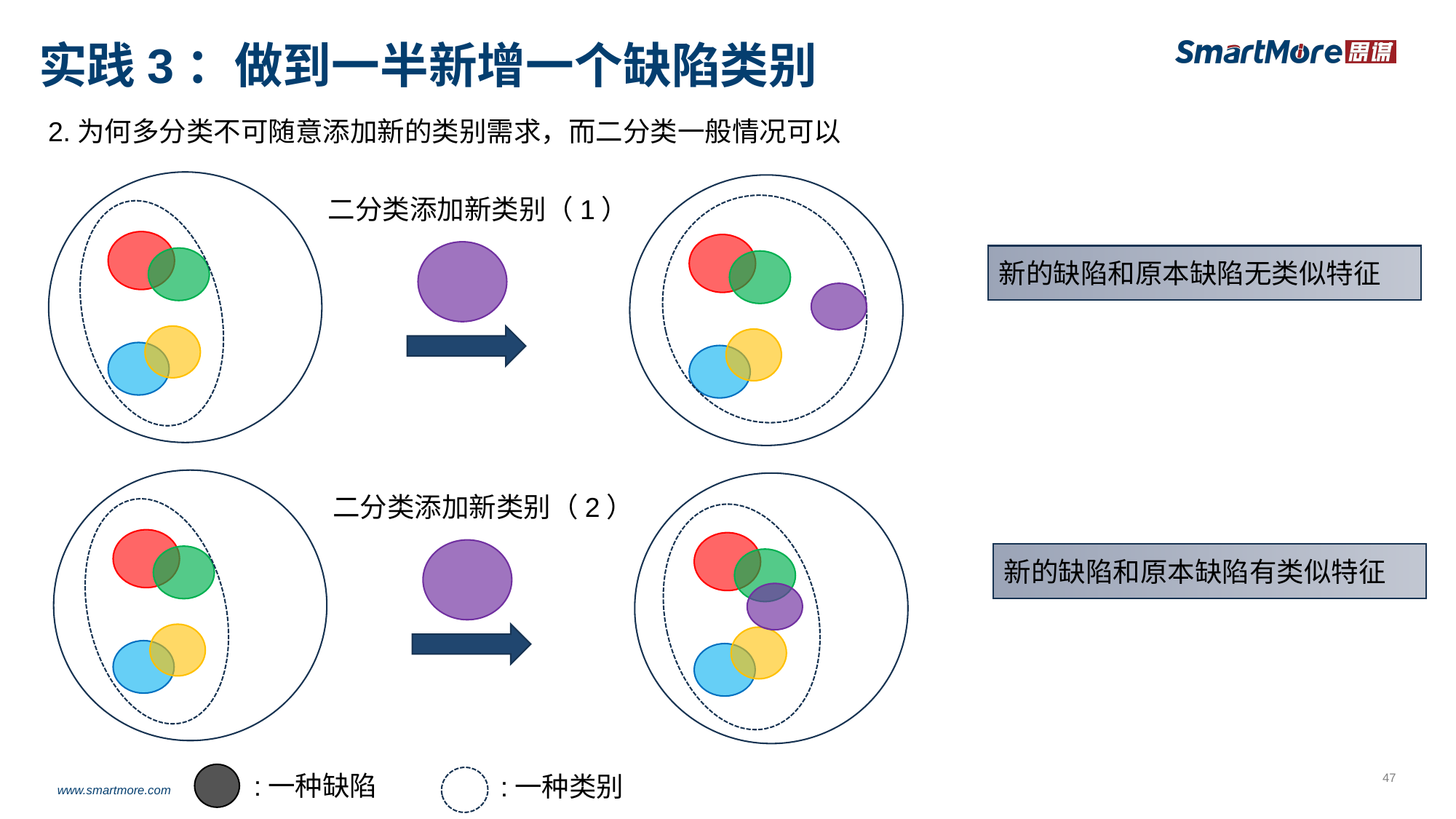

# 实践3：做到一半新增一个缺陷类别
2.为何多分类不可随意添加新的类别需求，而二分类一般情况可以

二分类添加新类别（1）

新的缺陷和原本缺陷无类似特征

二分类添加新类别（2）

新的缺陷和原本缺陷有类似特征

:一种缺陷
:一种类别